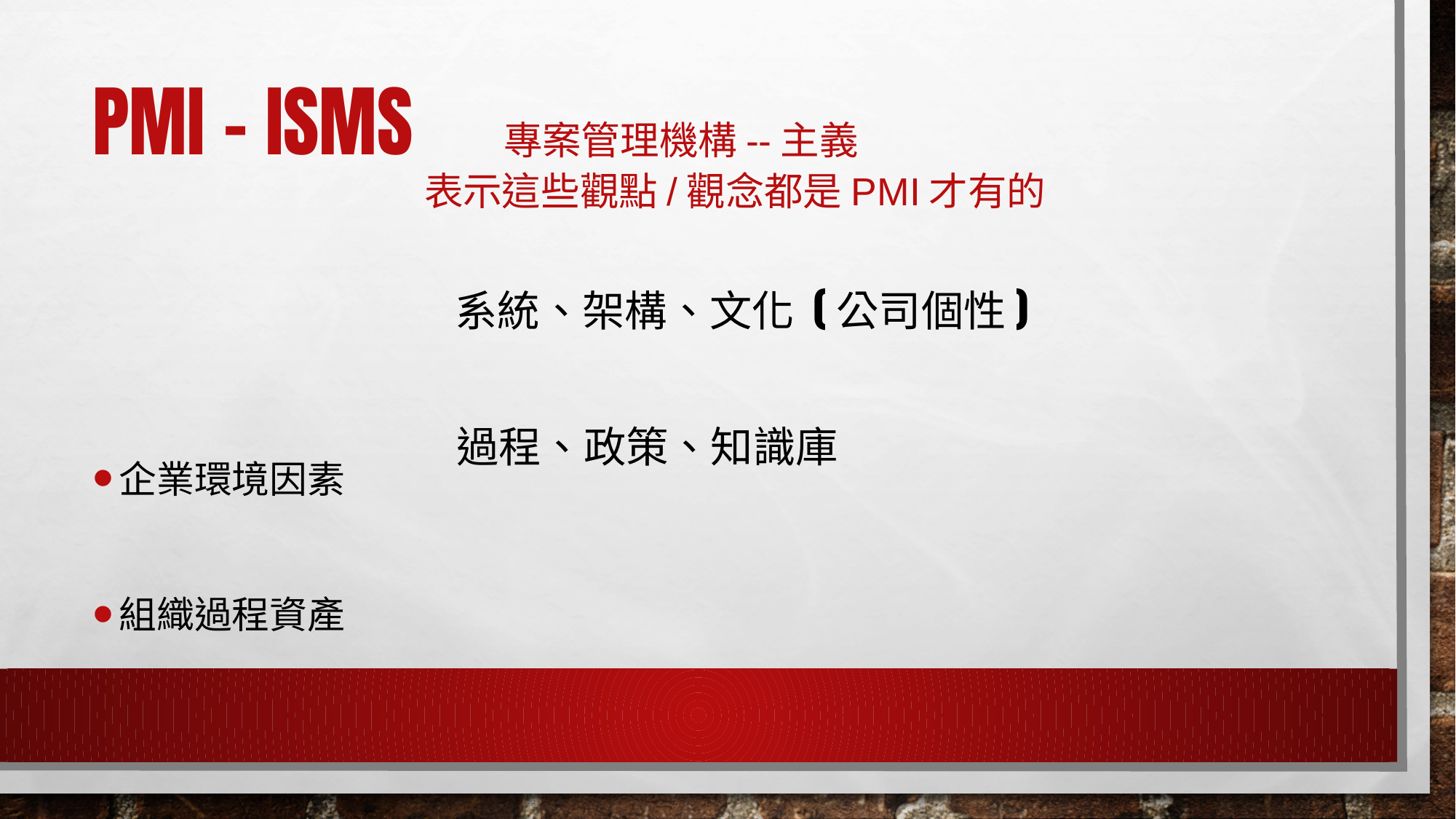

# PMI – isms    專案管理機構--主義 表示這些觀點/觀念都是PMI才有的

企業環境因素

組織過程資產

系統、架構、文化 (公司個性)
過程、政策、知識庫